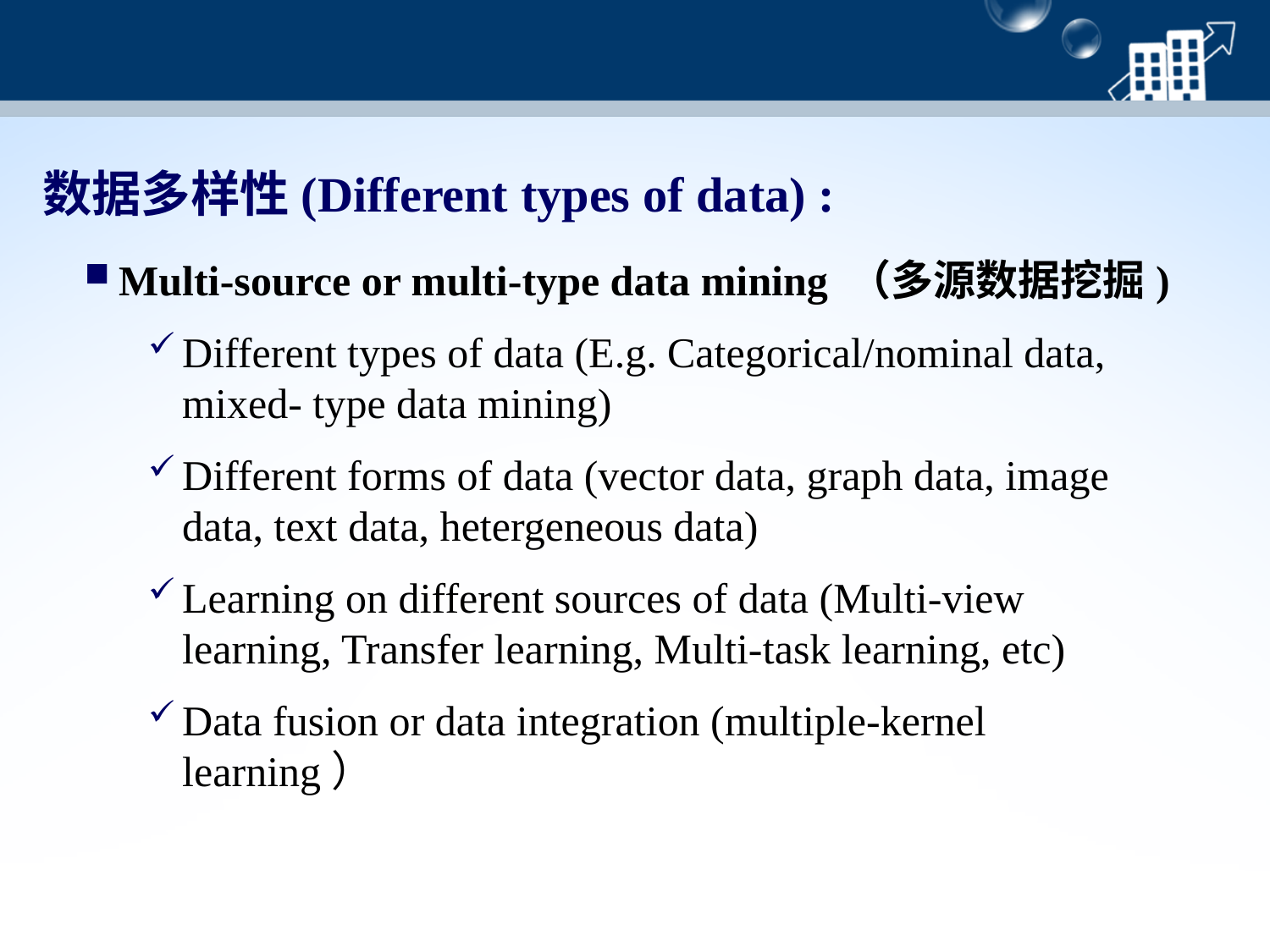

数据多样性(Different types of data) :
Multi-source or multi-type data mining （多源数据挖掘)
Different types of data (E.g. Categorical/nominal data, mixed- type data mining)
Different forms of data (vector data, graph data, image data, text data, hetergeneous data)
Learning on different sources of data (Multi-view learning, Transfer learning, Multi-task learning, etc)
Data fusion or data integration (multiple-kernel learning）